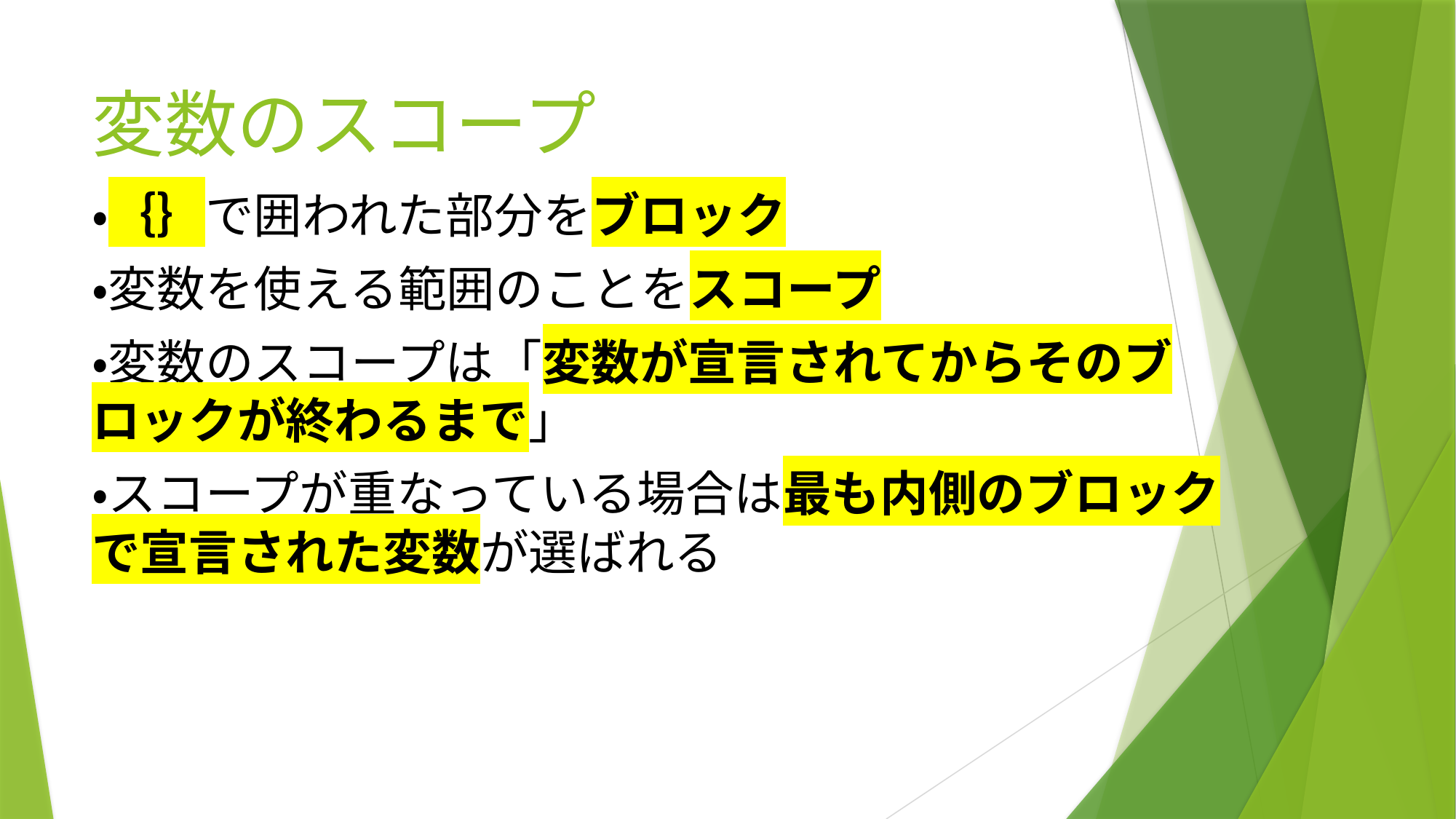

# 変数のスコープ
・｛｝で囲われた部分をブロック
・変数を使える範囲のことをスコープ
・変数のスコープは「変数が宣言されてからそのブロックが終わるまで」
・スコープが重なっている場合は最も内側のブロックで宣言された変数が選ばれる